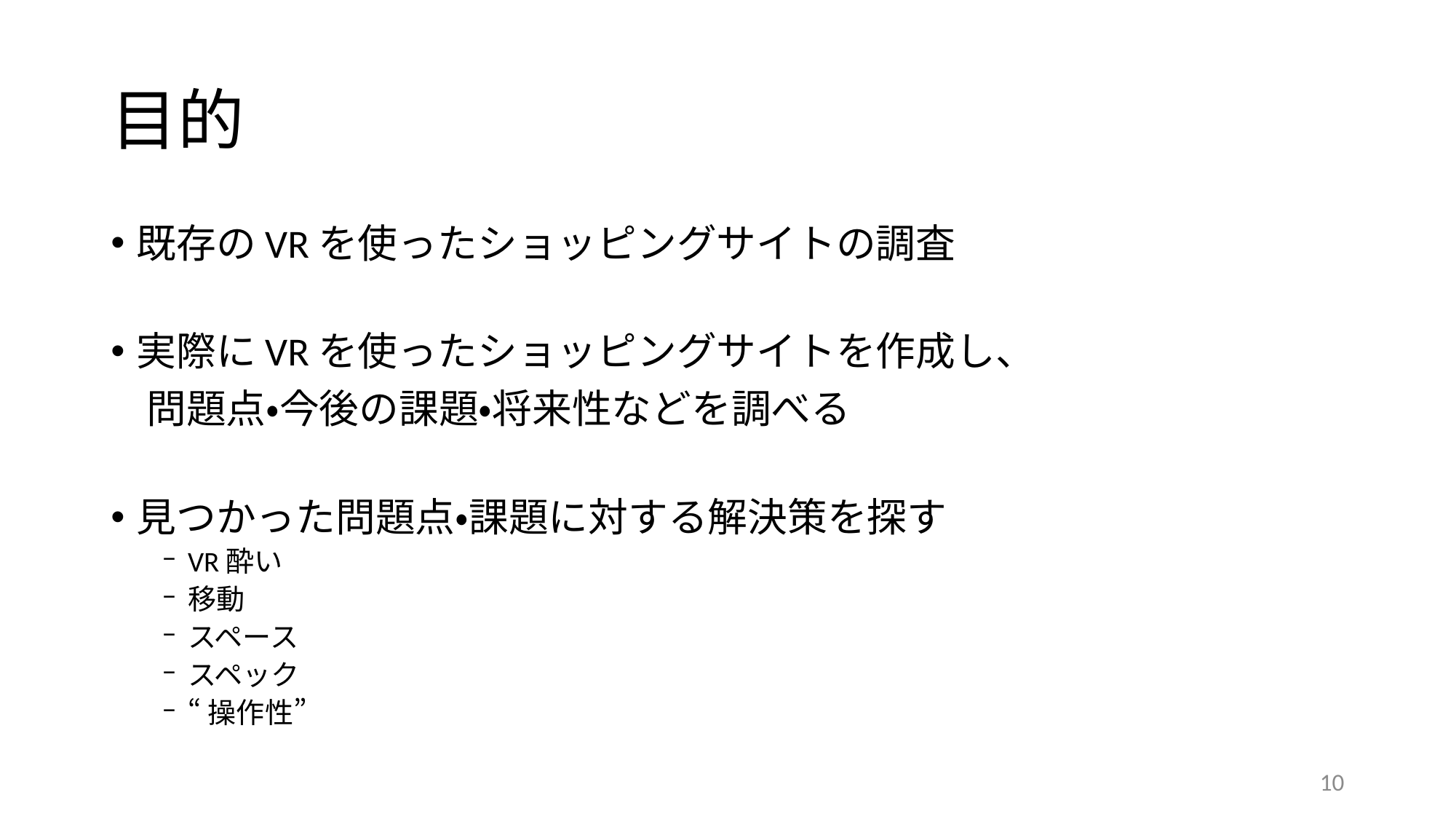

# 目的
既存のVRを使ったショッピングサイトの調査

実際にVRを使ったショッピングサイトを作成し、
   問題点・今後の課題・将来性などを調べる

見つかった問題点・課題に対する解決策を探す
VR酔い
移動
スペース
スペック
“操作性”

10